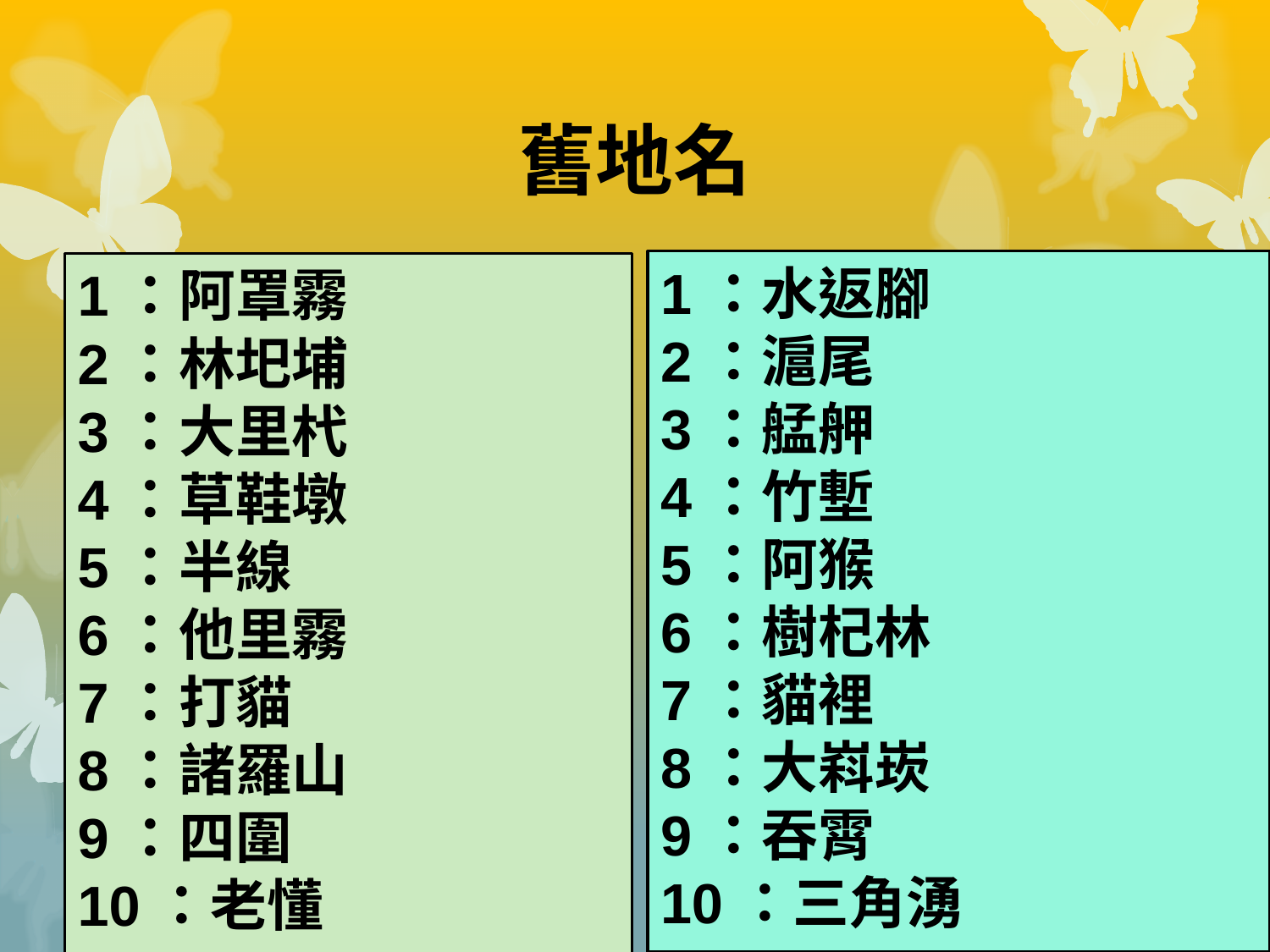

# 舊地名
1：水返腳
2：滬尾
3：艋舺
4：竹塹
5：阿猴
6：樹杞林
7：貓裡
8：大嵙崁
9：吞霄
10：三角湧

1：阿罩霧
2：林圯埔
3：大里杙
4：草鞋墩
5：半線
6：他里霧
7：打貓
8：諸羅山
9：四圍
10：老懂